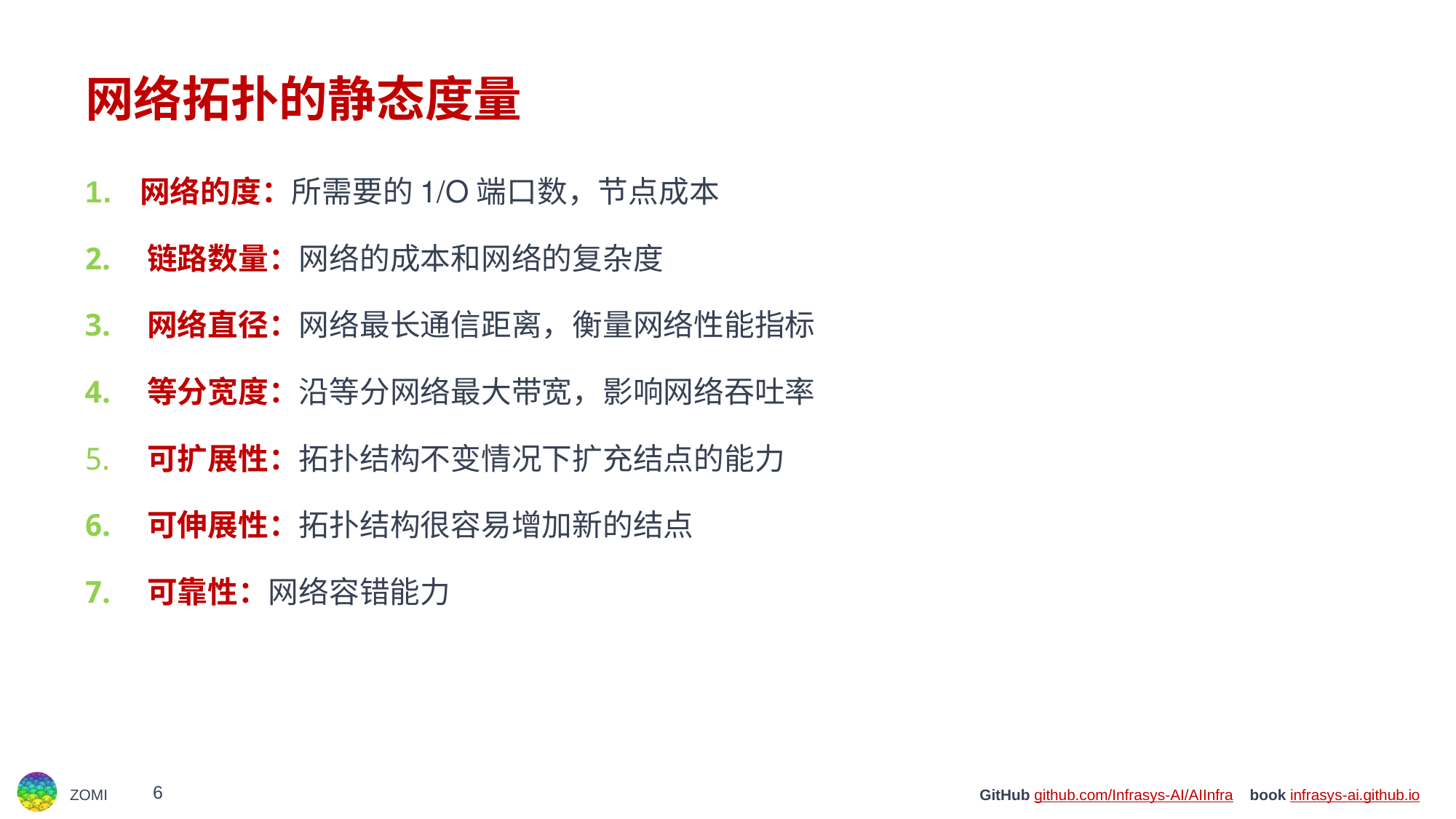

# 网络拓扑的静态度量
网络的度：所需要的1/O端口数，节点成本
﻿链路数量：网络的成本和网络的复杂度
﻿网络直径：网络最长通信距离，衡量网络性能指标
﻿等分宽度：沿等分网络最大带宽，影响网络吞吐率
﻿可扩展性：拓扑结构不变情况下扩充结点的能力
﻿﻿可伸展性：拓扑结构很容易增加新的结点
﻿可靠性：网络容错能力